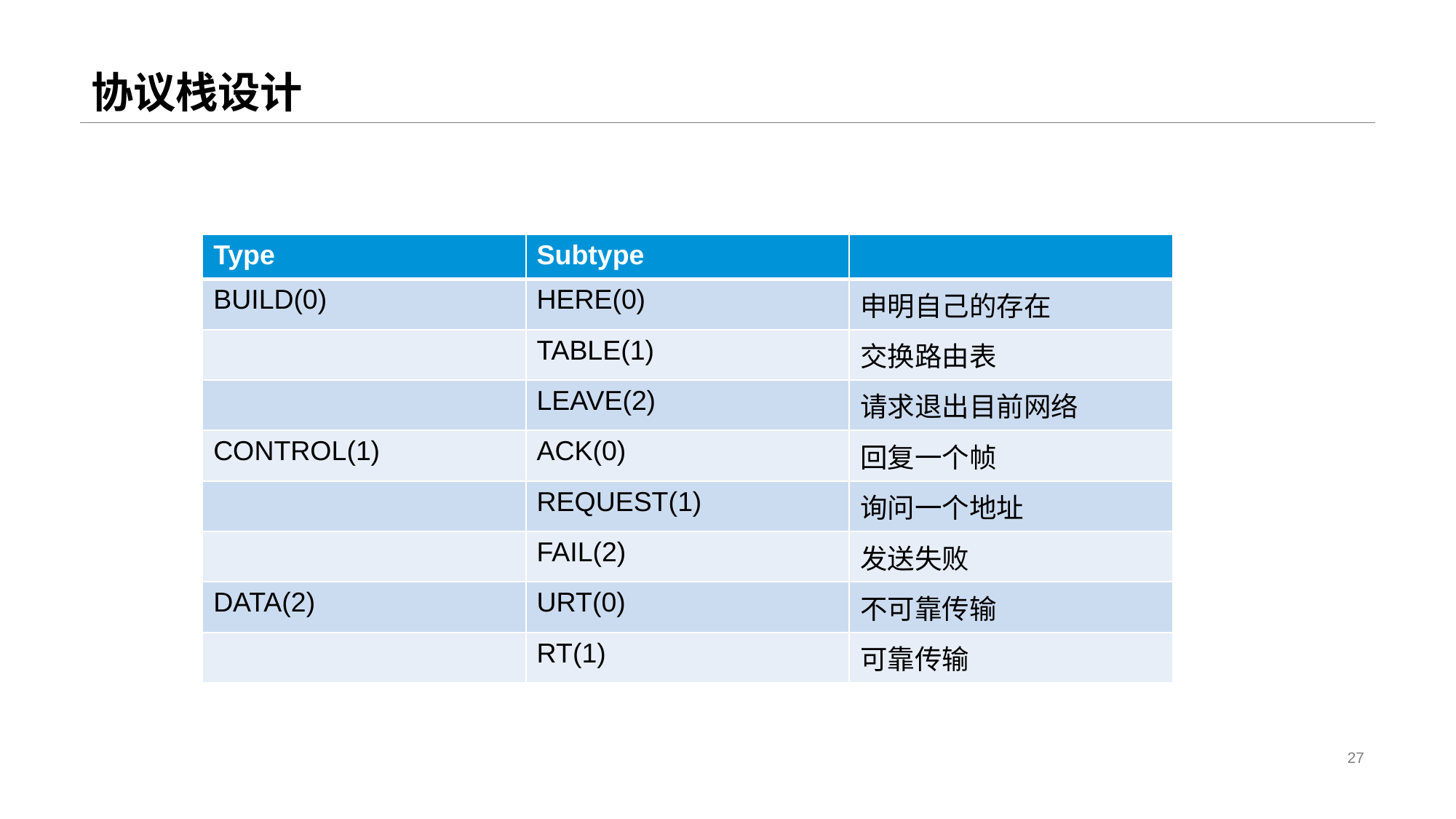

# 协议栈设计
| Type | Subtype |  |
| --- | --- | --- |
| BUILD(0) | HERE(0) | 申明自己的存在 |
|  | TABLE(1) | 交换路由表 |
|  | LEAVE(2) | 请求退出目前网络 |
| CONTROL(1) | ACK(0) | 回复一个帧 |
|  | REQUEST(1) | 询问一个地址 |
|  | FAIL(2) | 发送失败 |
| DATA(2) | URT(0) | 不可靠传输 |
|  | RT(1) | 可靠传输 |

27